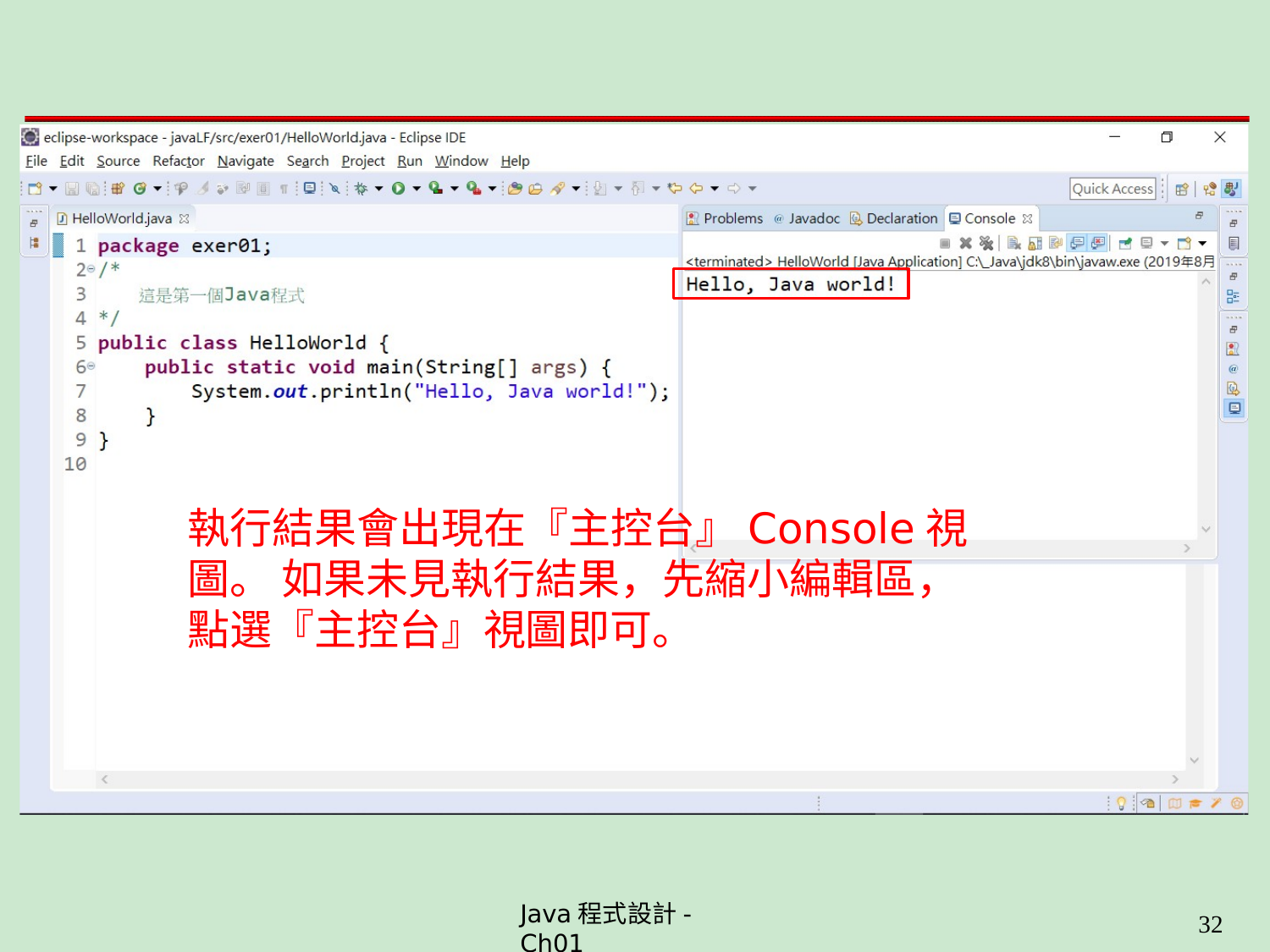

執行結果會出現在『主控台』Console視圖。 如果未見執行結果，先縮小編輯區，
點選『主控台』視圖即可。
Java程式設計-Ch01
32